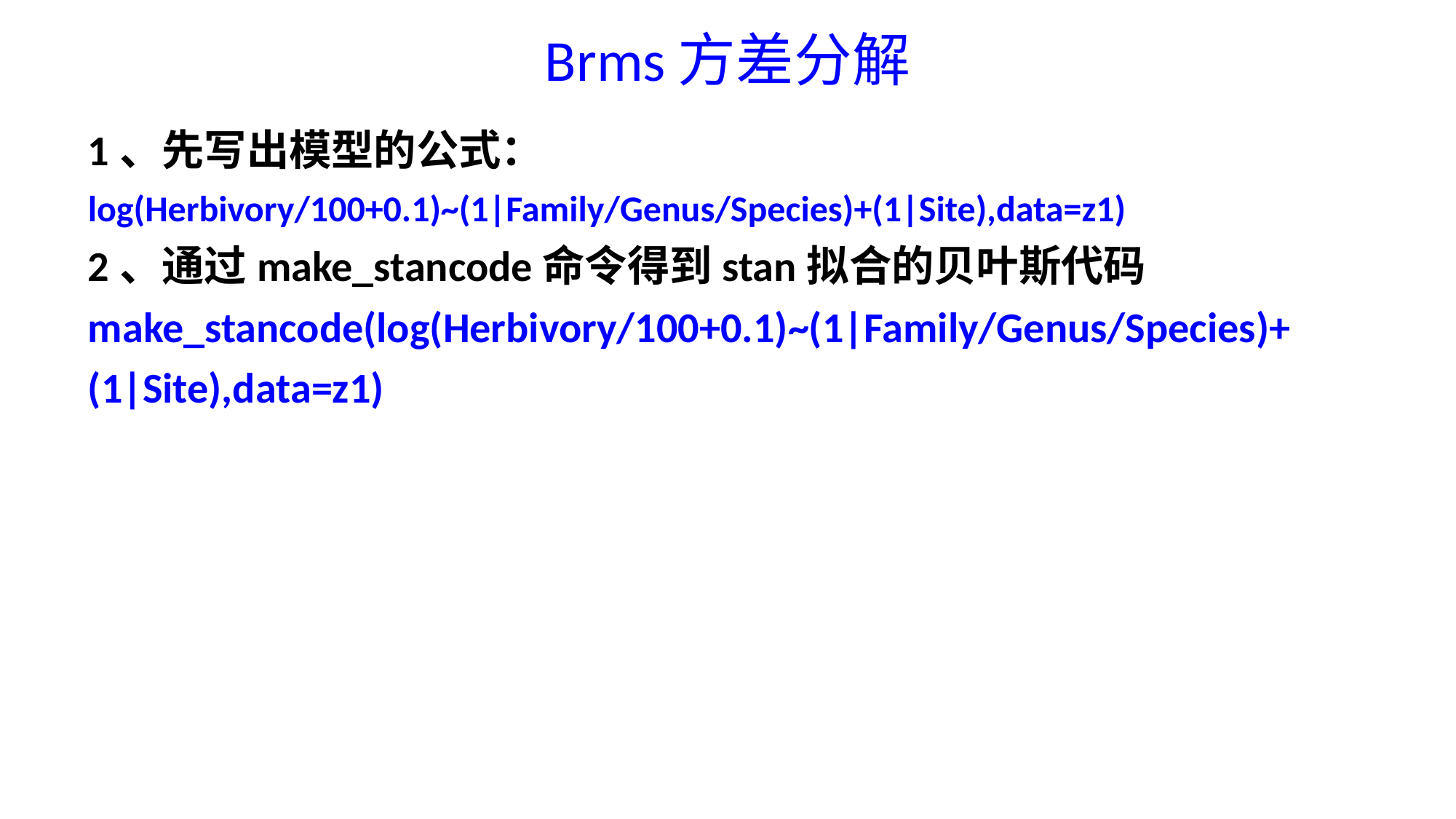

# Brms方差分解
1、先写出模型的公式：
log(Herbivory/100+0.1)~(1|Family/Genus/Species)+(1|Site),data=z1)
2、通过make_stancode命令得到stan拟合的贝叶斯代码
make_stancode(log(Herbivory/100+0.1)~(1|Family/Genus/Species)+
(1|Site),data=z1)